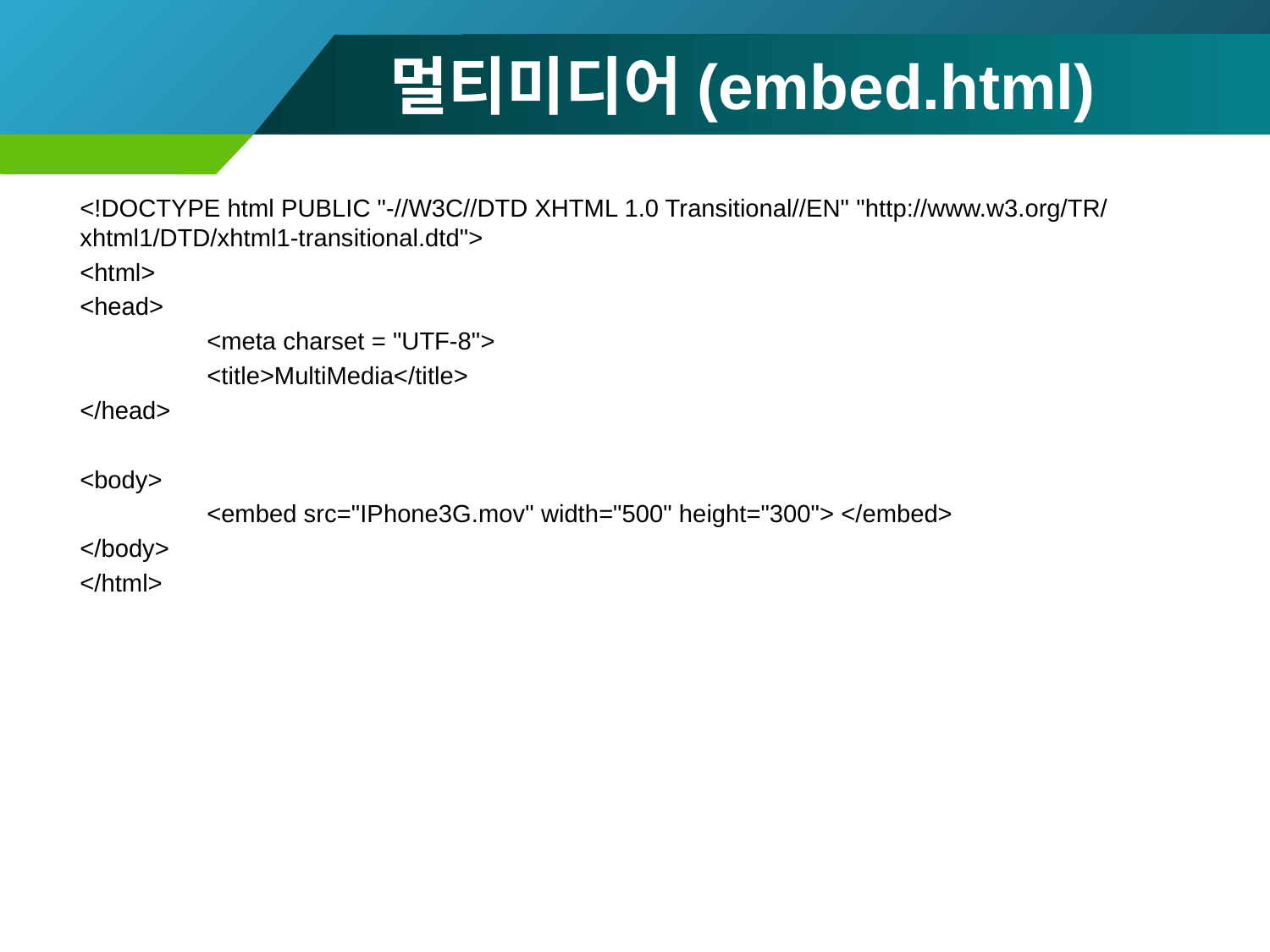

# 멀티미디어(embed.html)
<!DOCTYPE html PUBLIC "-//W3C//DTD XHTML 1.0 Transitional//EN" "http://www.w3.org/TR/xhtml1/DTD/xhtml1-transitional.dtd">
<html>
<head>
	<meta charset = "UTF-8">
	<title>MultiMedia</title>
</head>

<body>
	<embed src="IPhone3G.mov" width="500" height="300"> </embed>
</body>
</html>